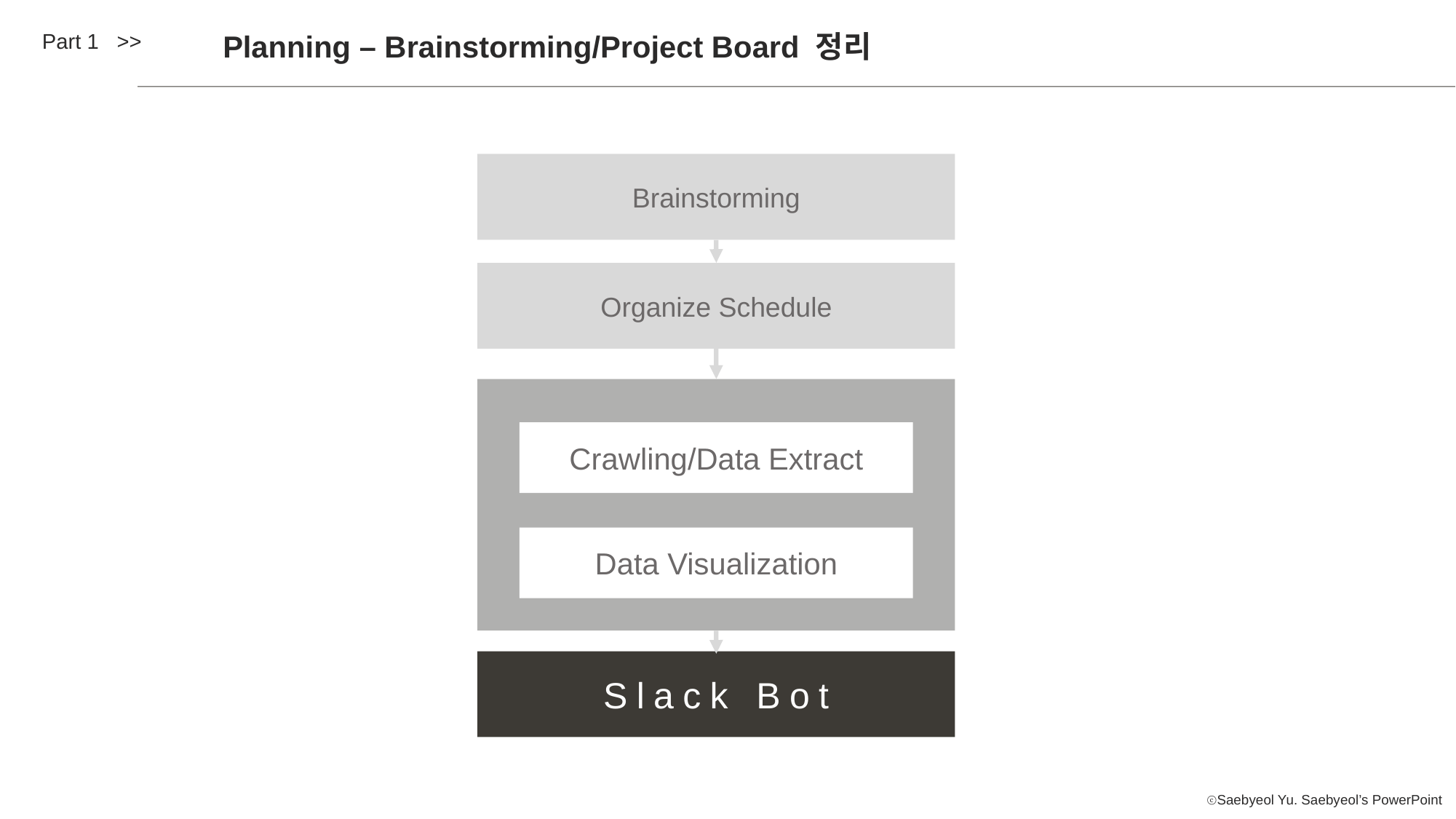

Part 1   >>
Planning – Brainstorming/Project Board 정리

Brainstorming

Organize Schedule

Crawling/Data Extract

Data Visualization

Slack Bot